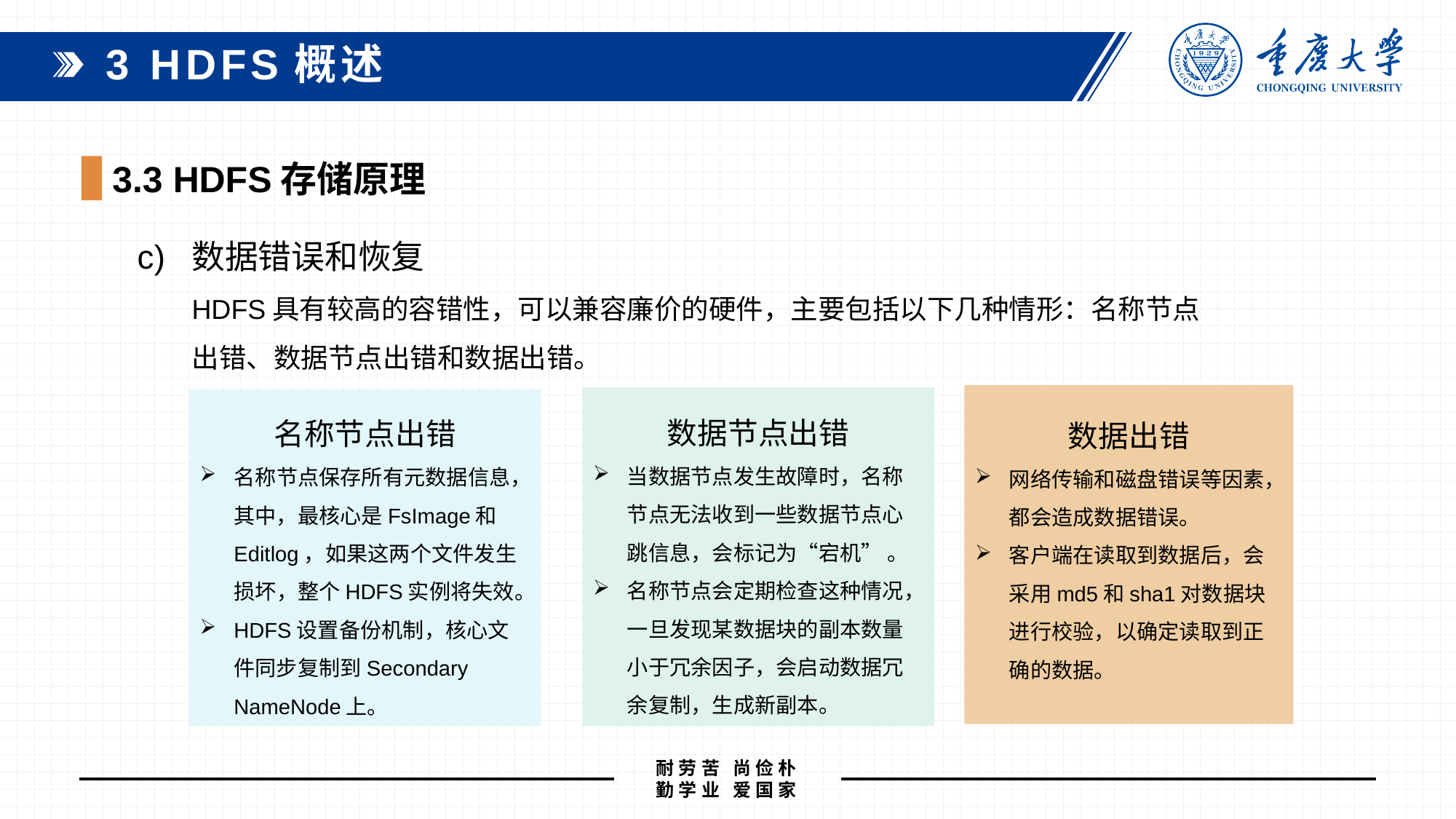

3 HDFS概述

3.3 HDFS存储原理
数据错误和恢复
HDFS具有较高的容错性，可以兼容廉价的硬件，主要包括以下几种情形：名称节点出错、数据节点出错和数据出错。
数据出错
网络传输和磁盘错误等因素，都会造成数据错误。
客户端在读取到数据后，会采用md5和sha1对数据块进行校验，以确定读取到正确的数据。

数据节点出错
当数据节点发生故障时，名称节点无法收到一些数据节点心跳信息，会标记为“宕机” 。
名称节点会定期检查这种情况，一旦发现某数据块的副本数量小于冗余因子，会启动数据冗余复制，生成新副本。
名称节点出错
名称节点保存所有元数据信息，其中，最核心是FsImage和Editlog，如果这两个文件发生损坏，整个HDFS实例将失效。
HDFS设置备份机制，核心文件同步复制到Secondary NameNode上。